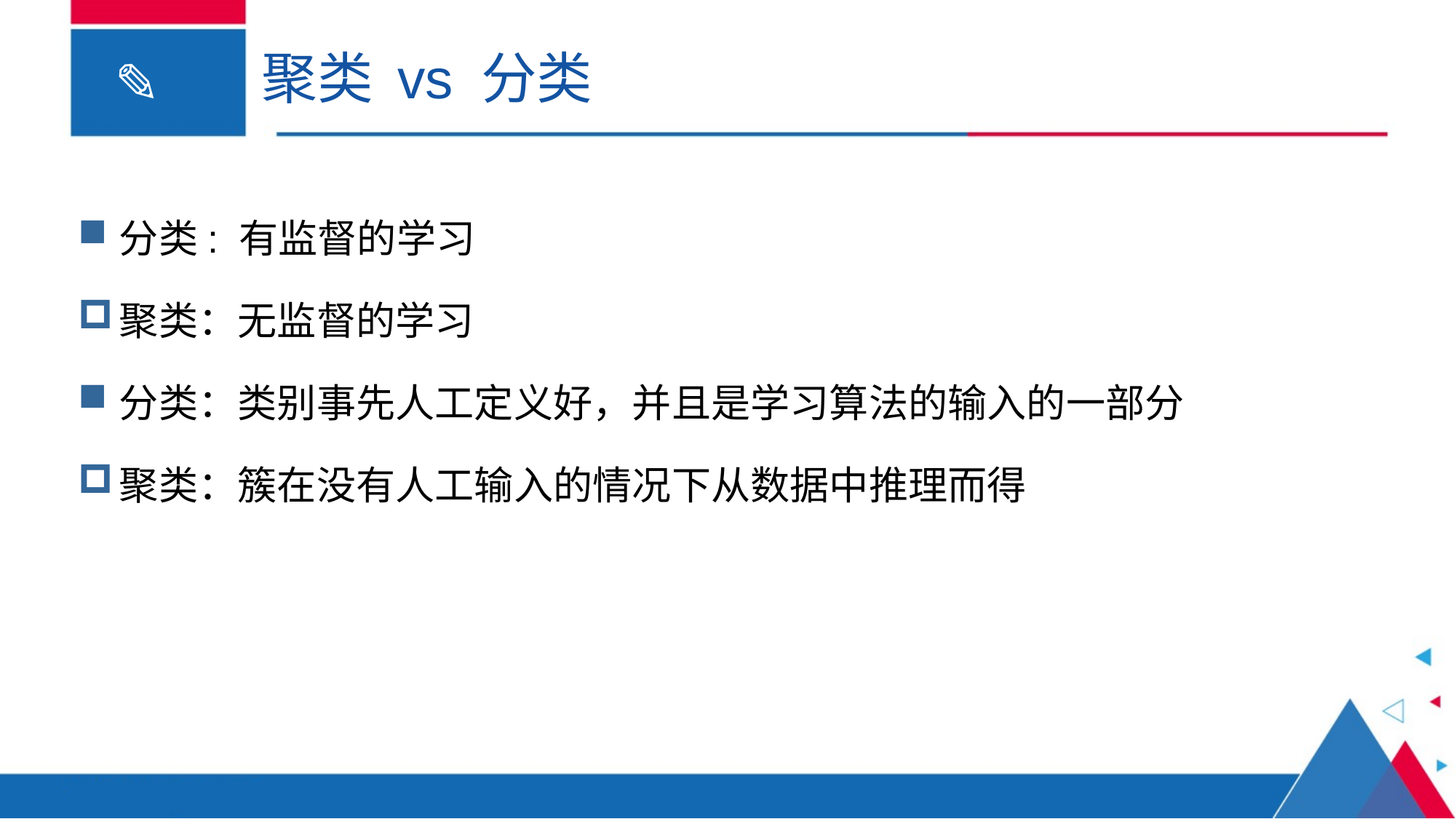

# 聚类 vs 分类
分类: 有监督的学习
聚类：无监督的学习
分类：类别事先人工定义好，并且是学习算法的输入的一部分
聚类：簇在没有人工输入的情况下从数据中推理而得